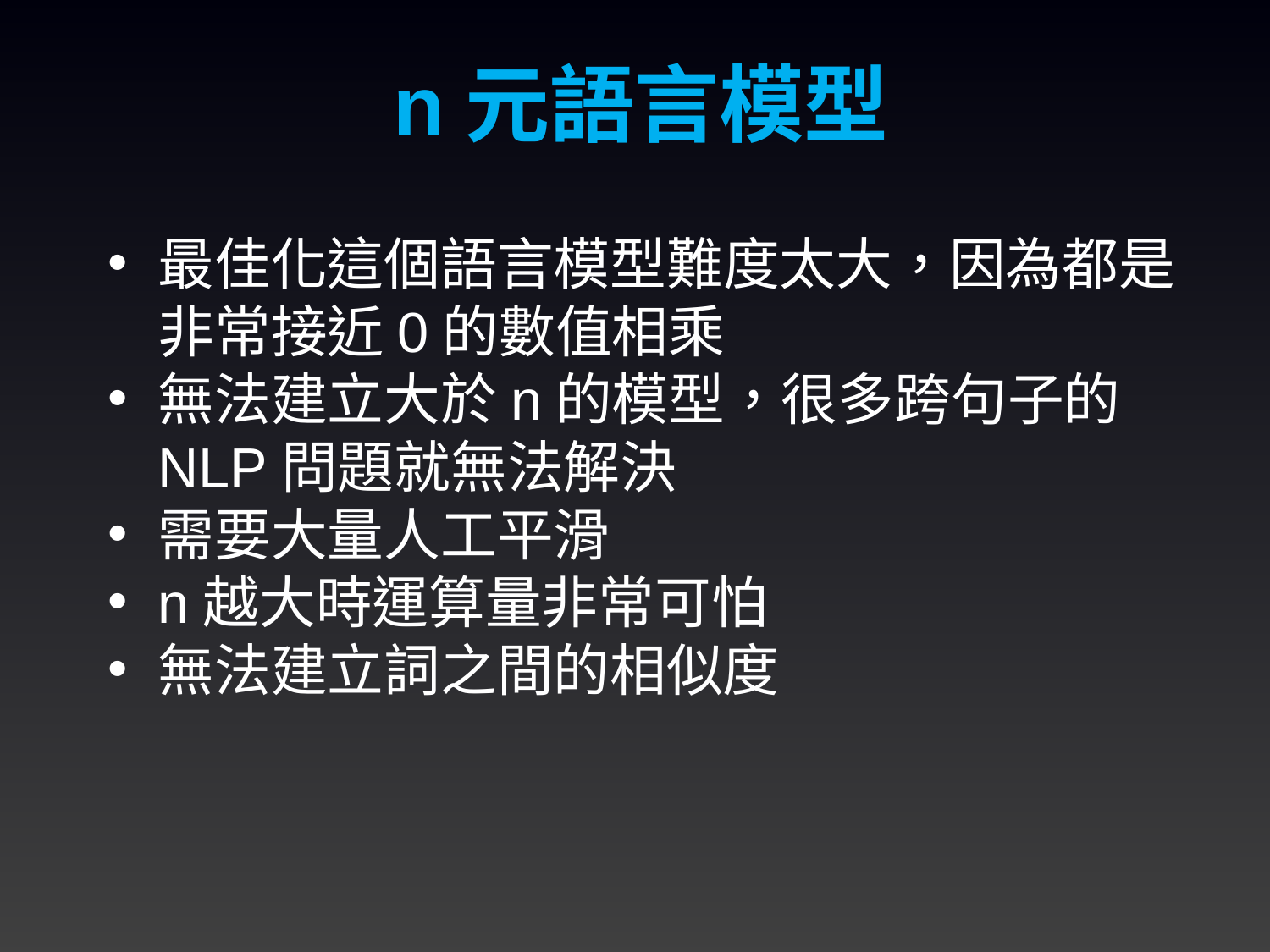

n元語言模型
最佳化這個語言模型難度太大，因為都是非常接近0的數值相乘
無法建立大於n的模型，很多跨句子的NLP問題就無法解決
需要大量人工平滑
n越大時運算量非常可怕
無法建立詞之間的相似度